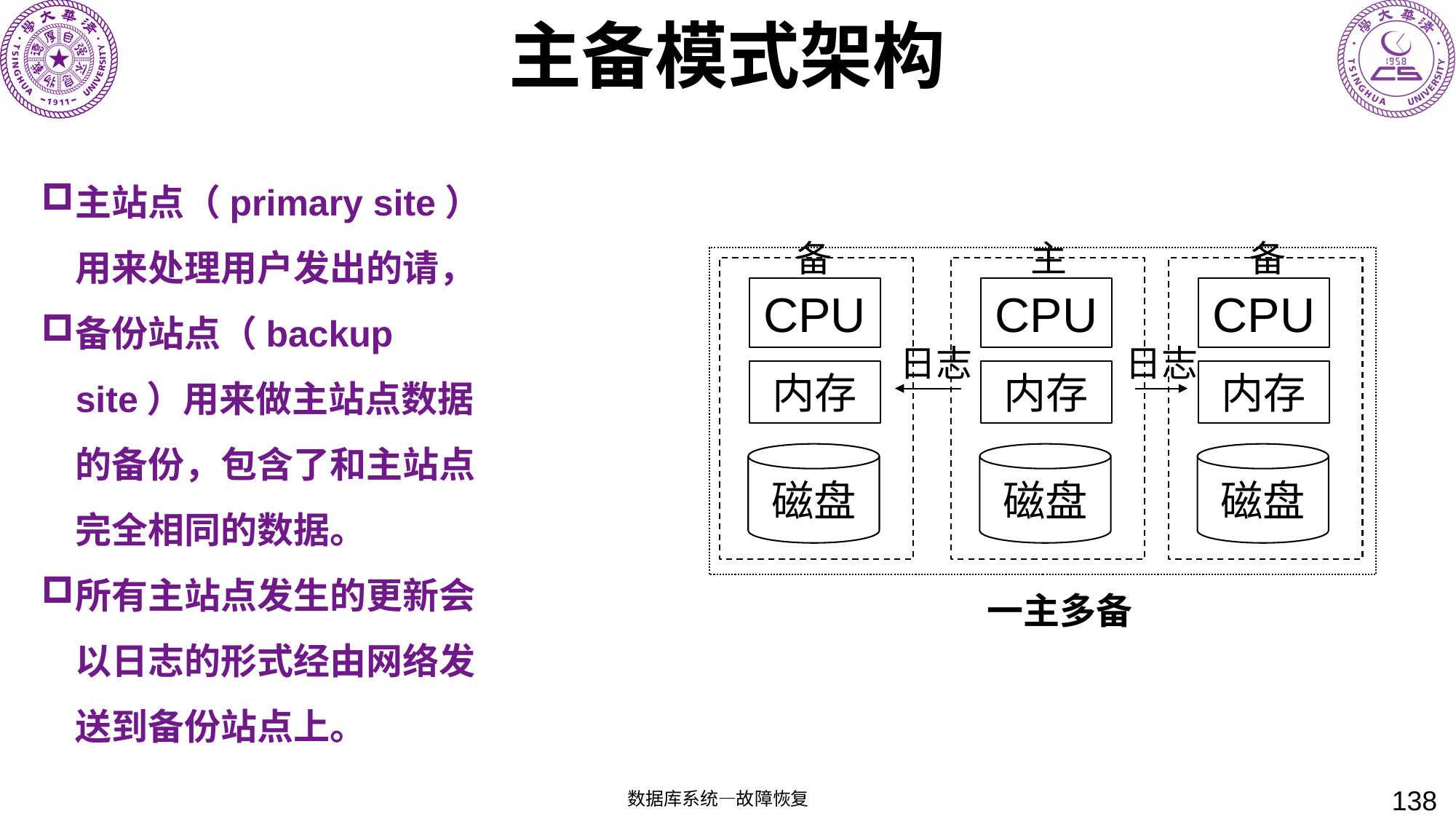

# 主备模式架构
主站点（primary site）用来处理用户发出的请，
备份站点（backup site）用来做主站点数据的备份，包含了和主站点完全相同的数据。
所有主站点发生的更新会以日志的形式经由网络发送到备份站点上。
备
主
备

CPU
CPU
CPU
日志
日志
内存
内存
内存
磁盘
磁盘
磁盘
一主多备
138
数据库系统—故障恢复